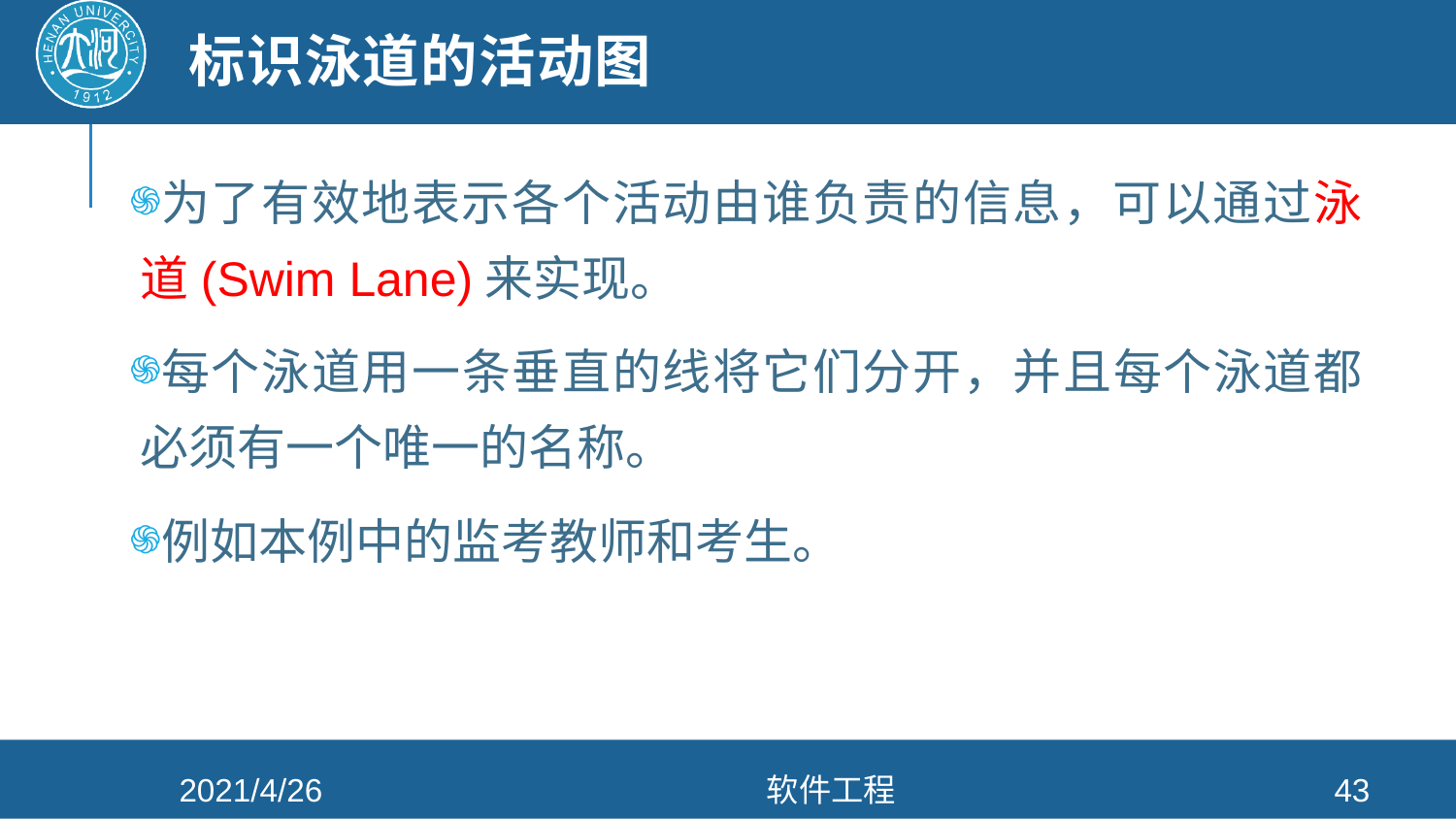

# 标识泳道的活动图
为了有效地表示各个活动由谁负责的信息，可以通过泳道(Swim Lane)来实现。
每个泳道用一条垂直的线将它们分开，并且每个泳道都必须有一个唯一的名称。
例如本例中的监考教师和考生。
2021/4/26
软件工程
43